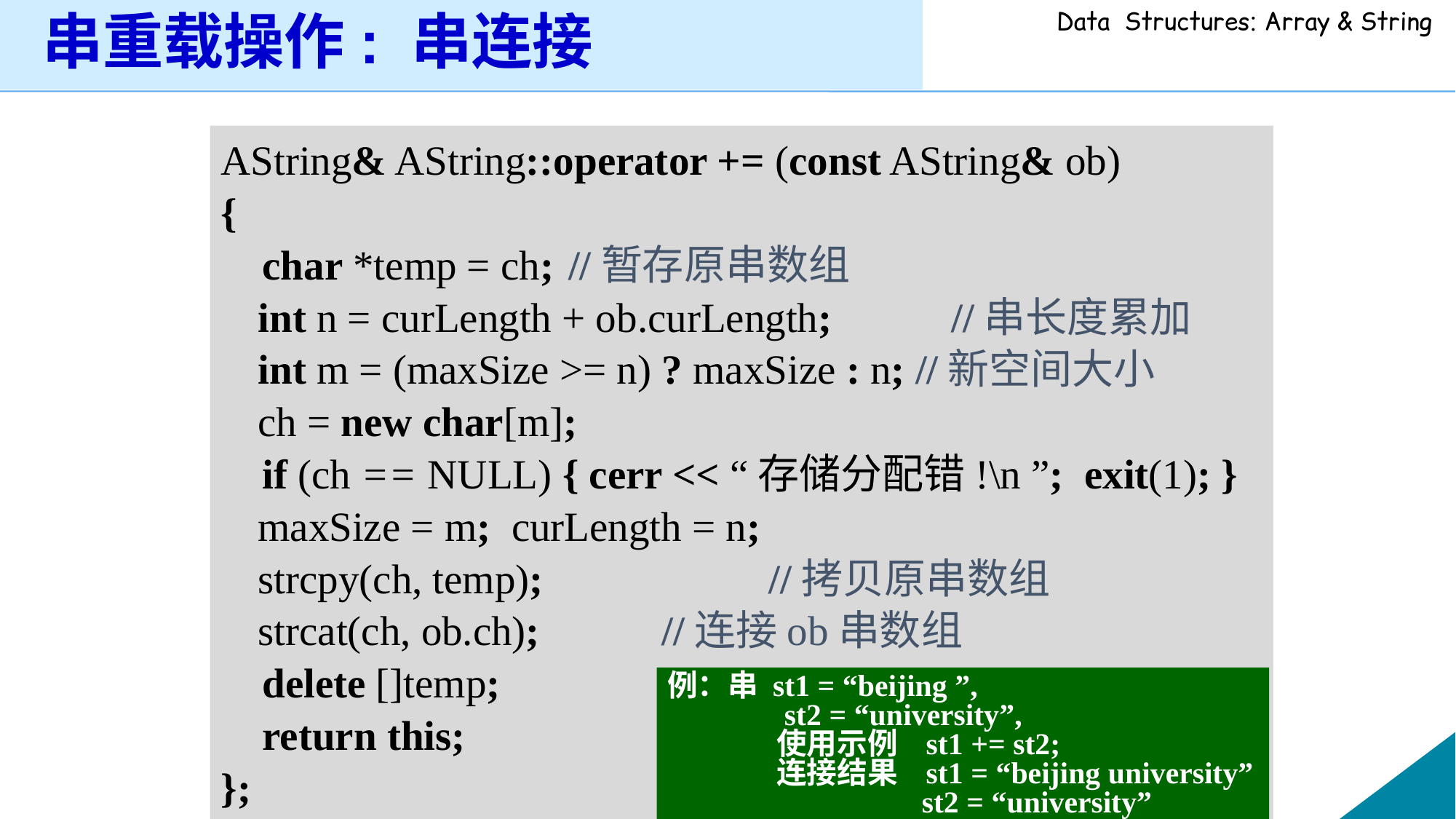

# 串重载操作: 串连接
AString& AString::operator += (const AString& ob)
{
    char *temp = ch;		//暂存原串数组
	 int n = curLength + ob.curLength;	      //串长度累加
	 int m = (maxSize >= n) ? maxSize : n; //新空间大小
	 ch = new char[m];
    if (ch == NULL) { cerr << “存储分配错!\n ”;  exit(1); }
	 maxSize = m;  curLength = n;
	 strcpy(ch, temp);        	         //拷贝原串数组
	 strcat(ch, ob.ch);	         //连接ob串数组
    delete []temp;
    return this;
};
例：串 st1 = “beijing ”,
	 st2 = “university”,
	使用示例   st1 += st2;
	连接结果   st1 = “beijing university”
	                   st2 = “university”